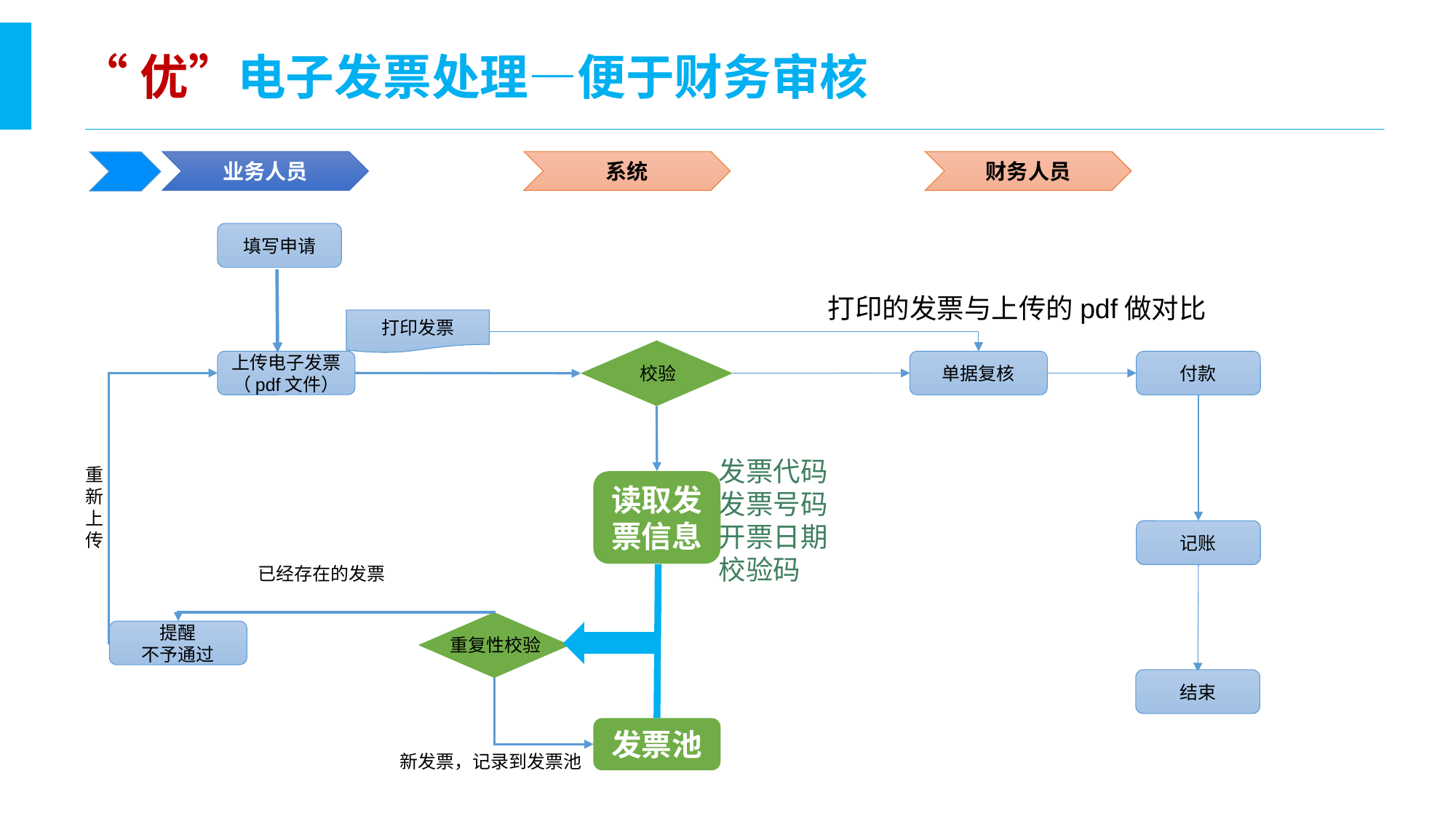

“优”电子发票处理—便于财务审核
系统
财务人员
业务人员

填写申请
打印的发票与上传的pdf做对比
打印发票

上传电子发票
（pdf文件）
付款
单据复核
校验
发票代码
发票号码
开票日期
校验码
重
新
上
传
读取发票信息
记账
已经存在的发票

重复性校验
提醒
不予通过

结束
发票池
新发票，记录到发票池